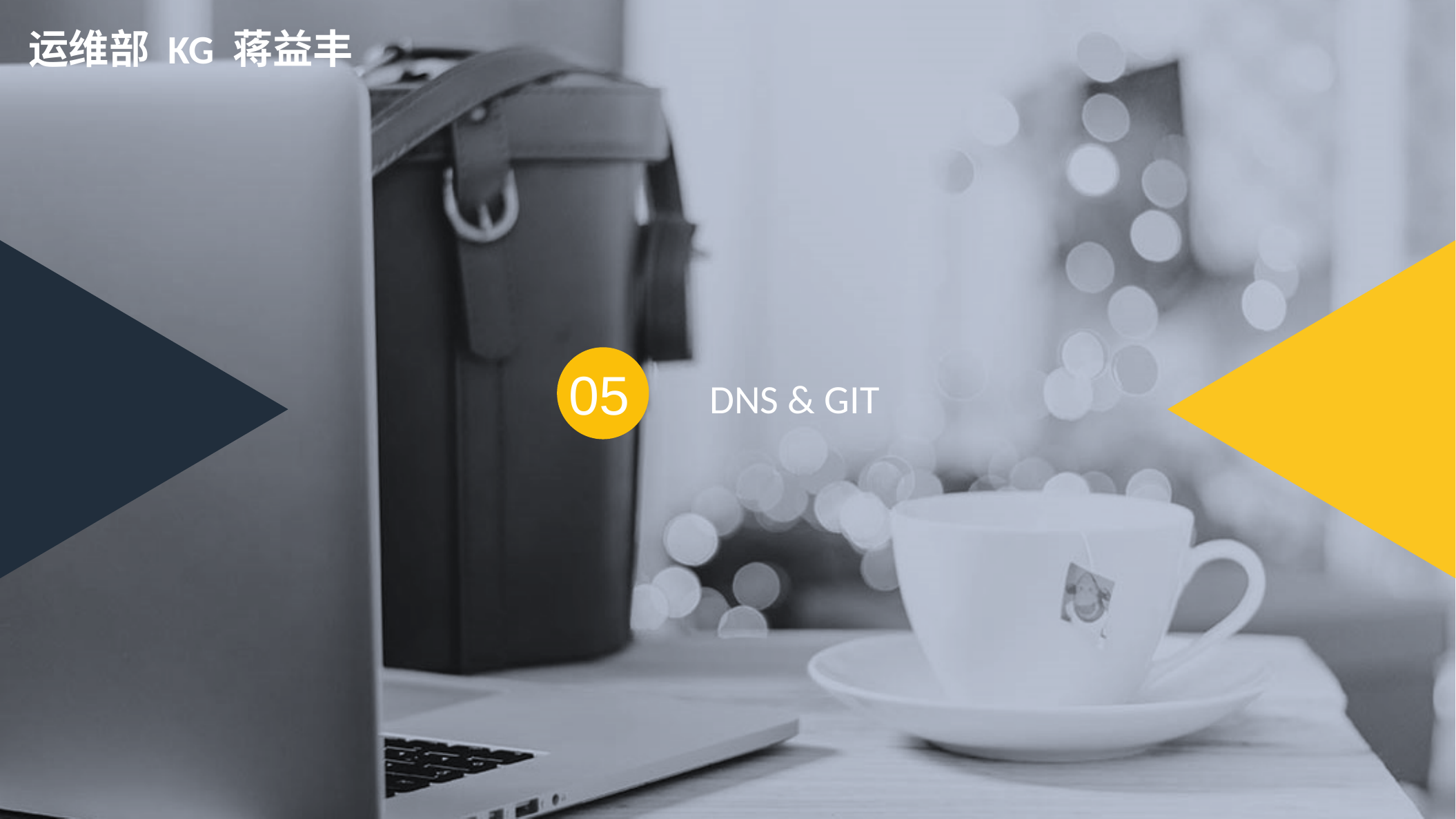

运维部 KG 蒋益丰

DNS & GIT

05